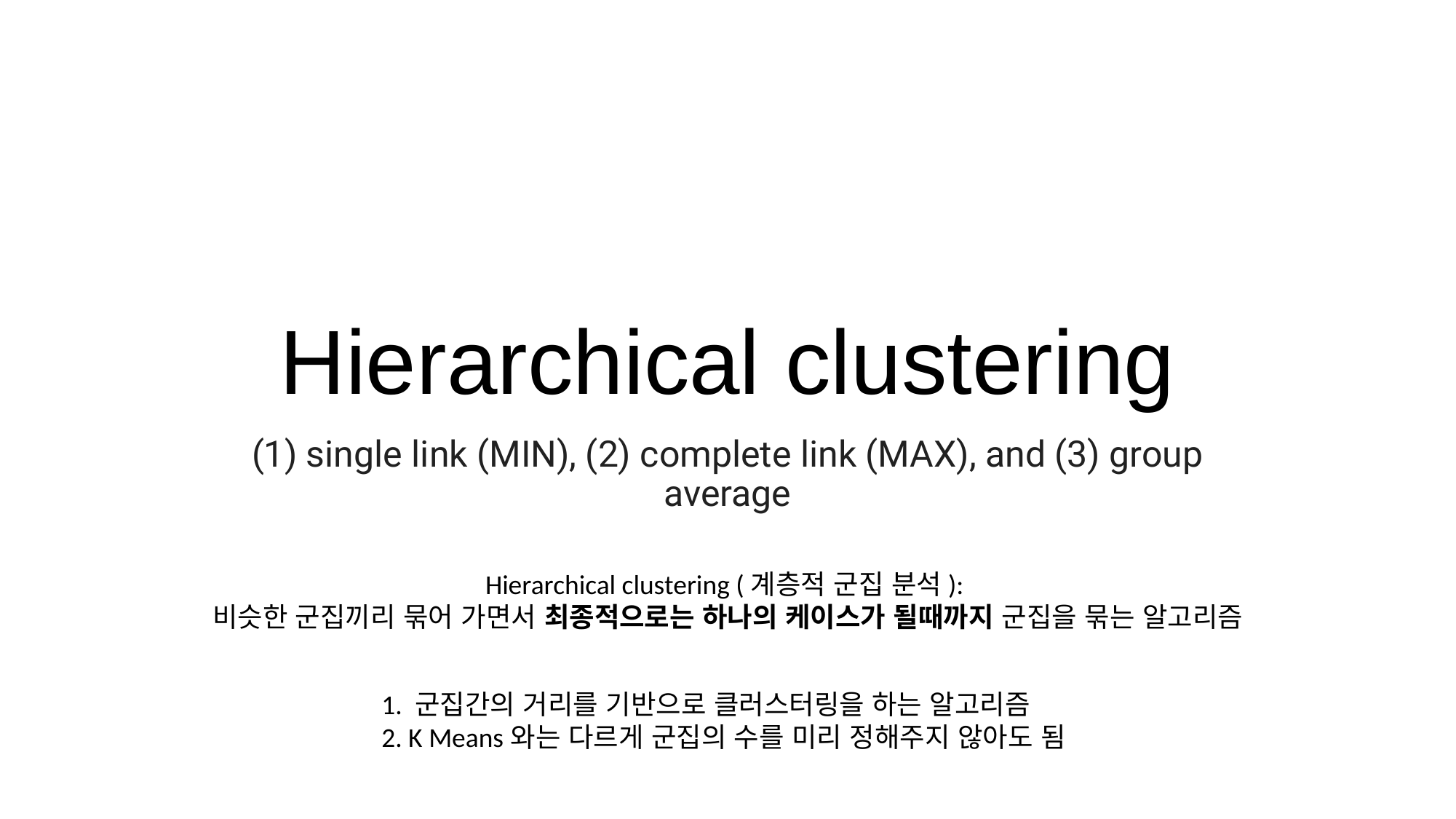

# Hierarchical clustering
(1) single link (MIN), (2) complete link (MAX), and (3) group average

Hierarchical clustering (계층적 군집 분석):
비슷한 군집끼리 묶어 가면서 최종적으로는 하나의 케이스가 될때까지 군집을 묶는 알고리즘
1. 군집간의 거리를 기반으로 클러스터링을 하는 알고리즘
2. K Means와는 다르게 군집의 수를 미리 정해주지 않아도 됨